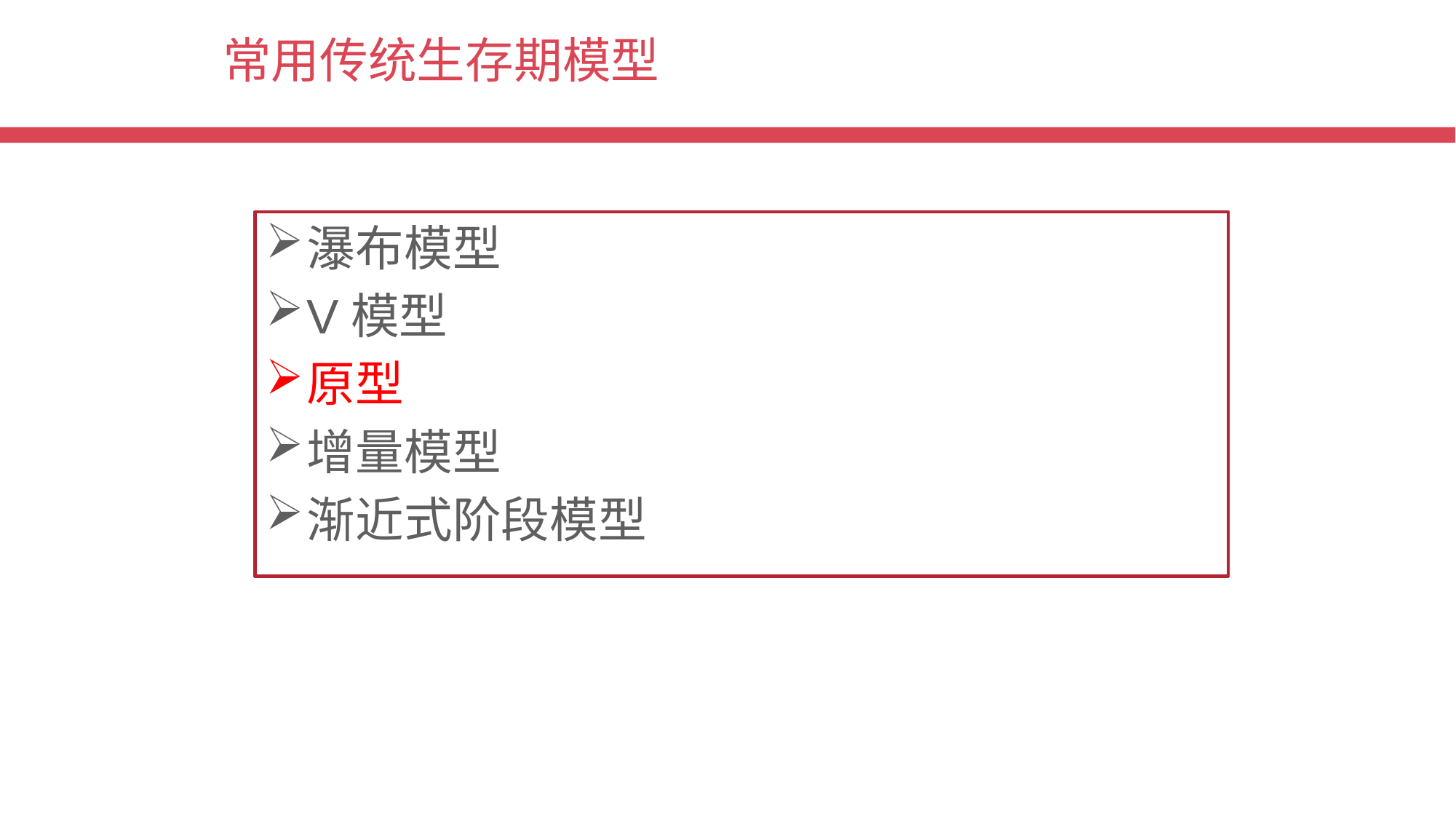

# 常用传统生存期模型
瀑布模型
V模型
原型
增量模型
渐近式阶段模型

76